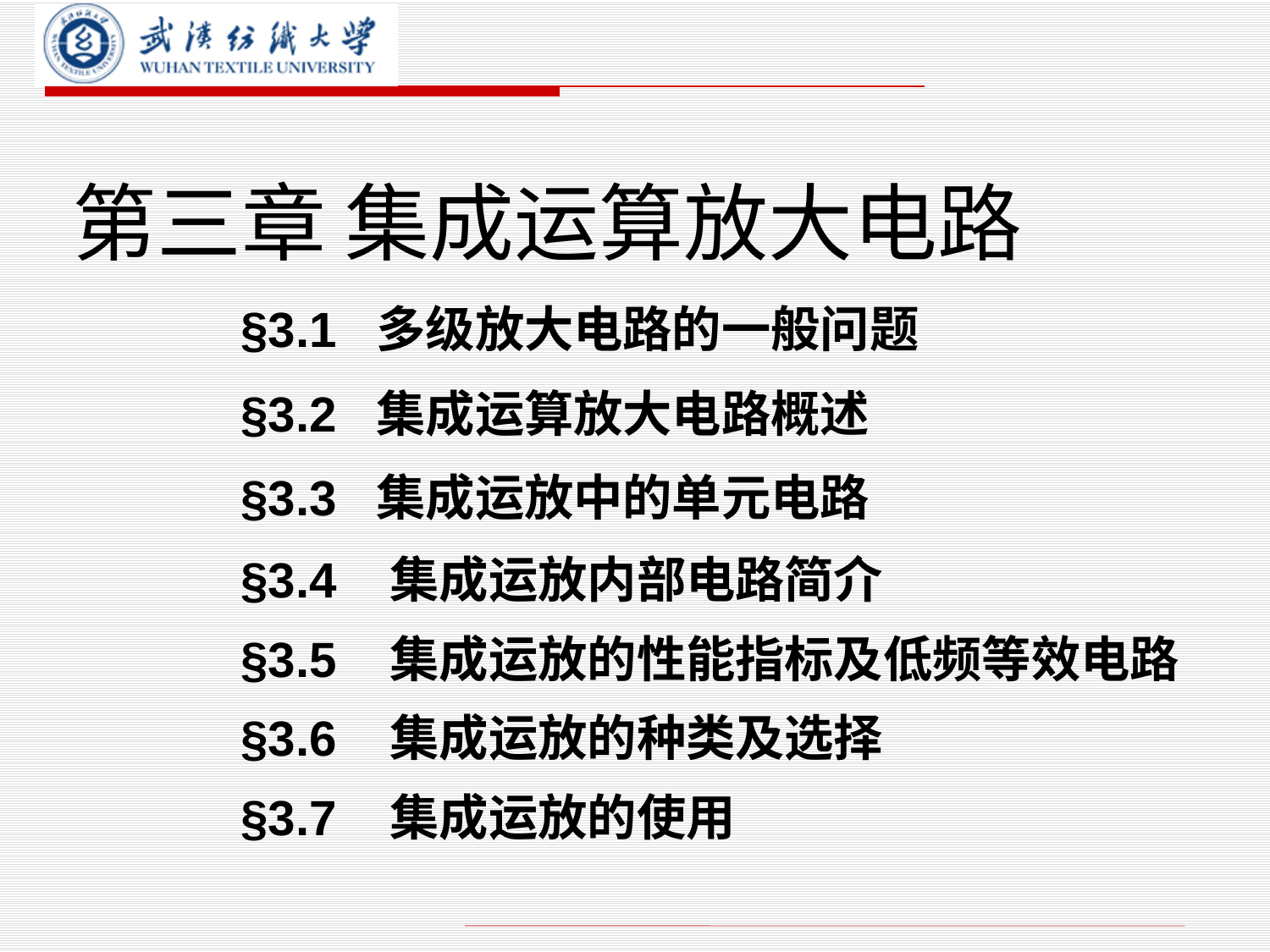

# 第三章 集成运算放大电路
§3.1  多级放大电路的一般问题
§3.2  集成运算放大电路概述
§3.3  集成运放中的单元电路
§3.4   集成运放内部电路简介
§3.5   集成运放的性能指标及低频等效电路
§3.6   集成运放的种类及选择
§3.7   集成运放的使用